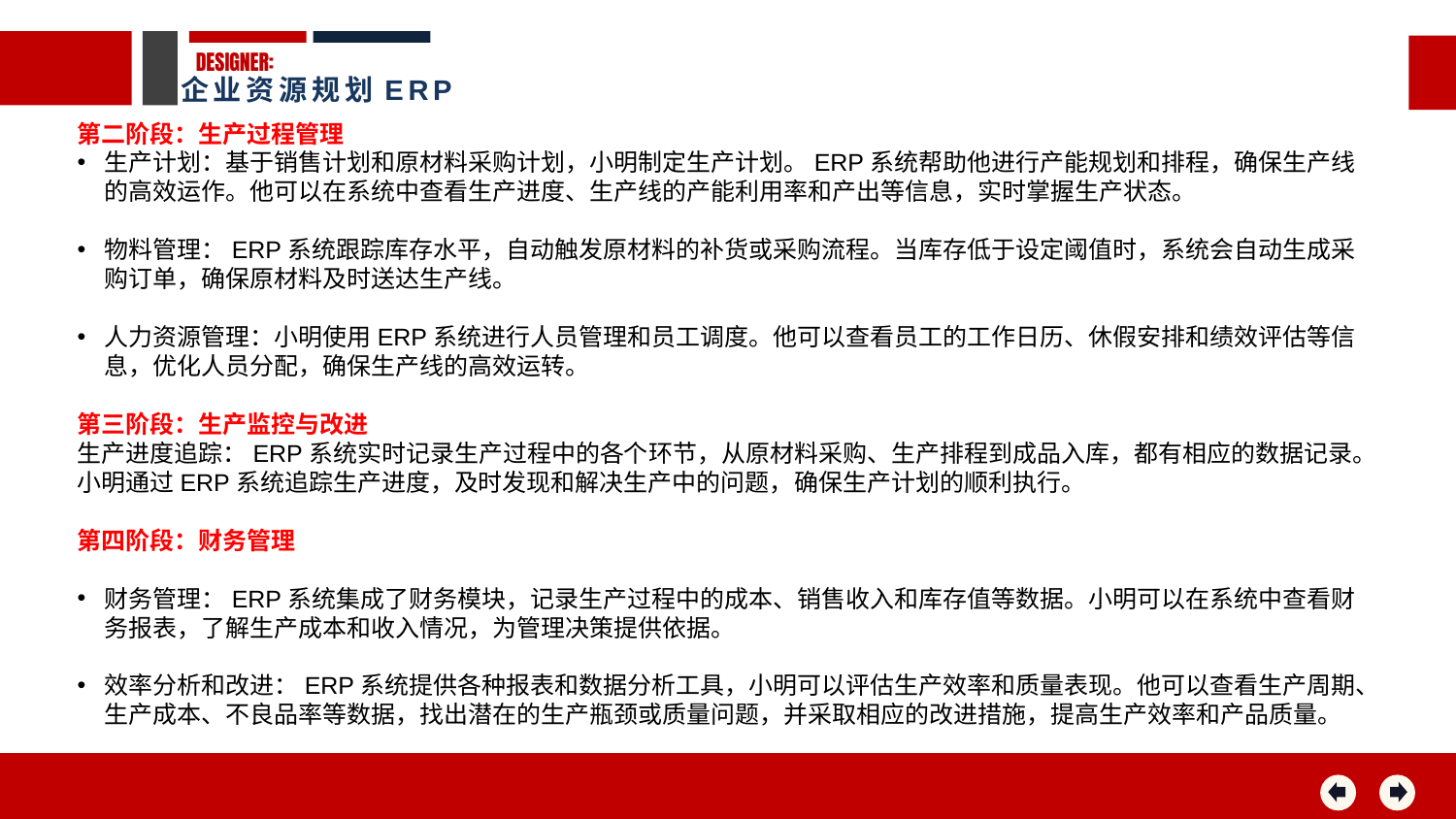

DESIGNER:
企业资源规划ERP
第二阶段：生产过程管理
生产计划：基于销售计划和原材料采购计划，小明制定生产计划。ERP系统帮助他进行产能规划和排程，确保生产线的高效运作。他可以在系统中查看生产进度、生产线的产能利用率和产出等信息，实时掌握生产状态。

物料管理：ERP系统跟踪库存水平，自动触发原材料的补货或采购流程。当库存低于设定阈值时，系统会自动生成采购订单，确保原材料及时送达生产线。

人力资源管理：小明使用ERP系统进行人员管理和员工调度。他可以查看员工的工作日历、休假安排和绩效评估等信息，优化人员分配，确保生产线的高效运转。

第三阶段：生产监控与改进
生产进度追踪：ERP系统实时记录生产过程中的各个环节，从原材料采购、生产排程到成品入库，都有相应的数据记录。小明通过ERP系统追踪生产进度，及时发现和解决生产中的问题，确保生产计划的顺利执行。

第四阶段：财务管理

财务管理：ERP系统集成了财务模块，记录生产过程中的成本、销售收入和库存值等数据。小明可以在系统中查看财务报表，了解生产成本和收入情况，为管理决策提供依据。

效率分析和改进：ERP系统提供各种报表和数据分析工具，小明可以评估生产效率和质量表现。他可以查看生产周期、生产成本、不良品率等数据，找出潜在的生产瓶颈或质量问题，并采取相应的改进措施，提高生产效率和产品质量。